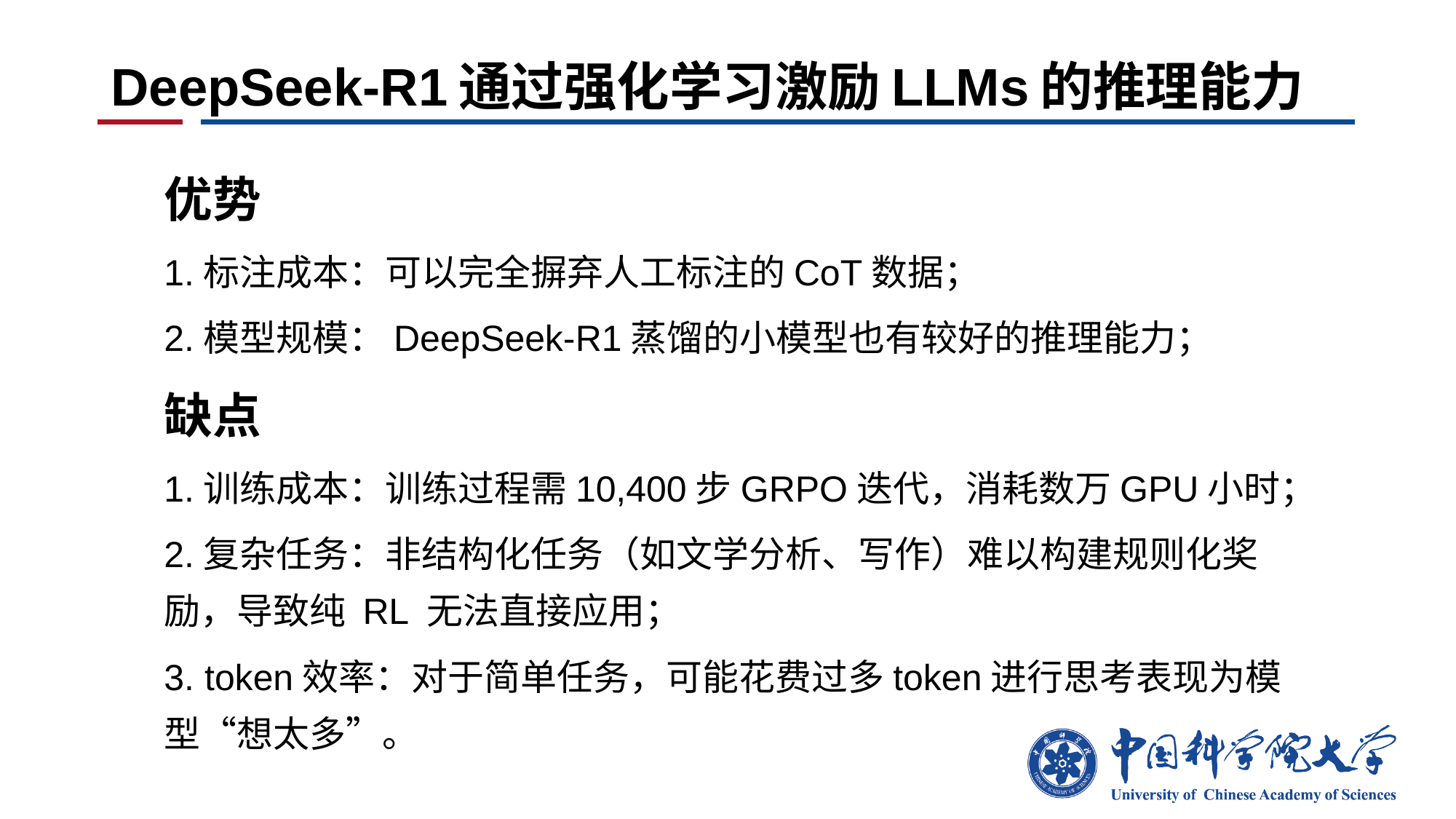

# DeepSeek-R1通过强化学习激励LLMs的推理能力
优势
1.标注成本：可以完全摒弃人工标注的CoT数据；
2.模型规模：DeepSeek-R1蒸馏的小模型也有较好的推理能力；
缺点
1.训练成本：训练过程需10,400步GRPO迭代，消耗数万GPU小时；
2.复杂任务：非结构化任务（如文学分析、写作）难以构建规则化奖励，导致纯 RL 无法直接应用；
3. token效率：对于简单任务，可能花费过多token进行思考表现为模型“想太多”。